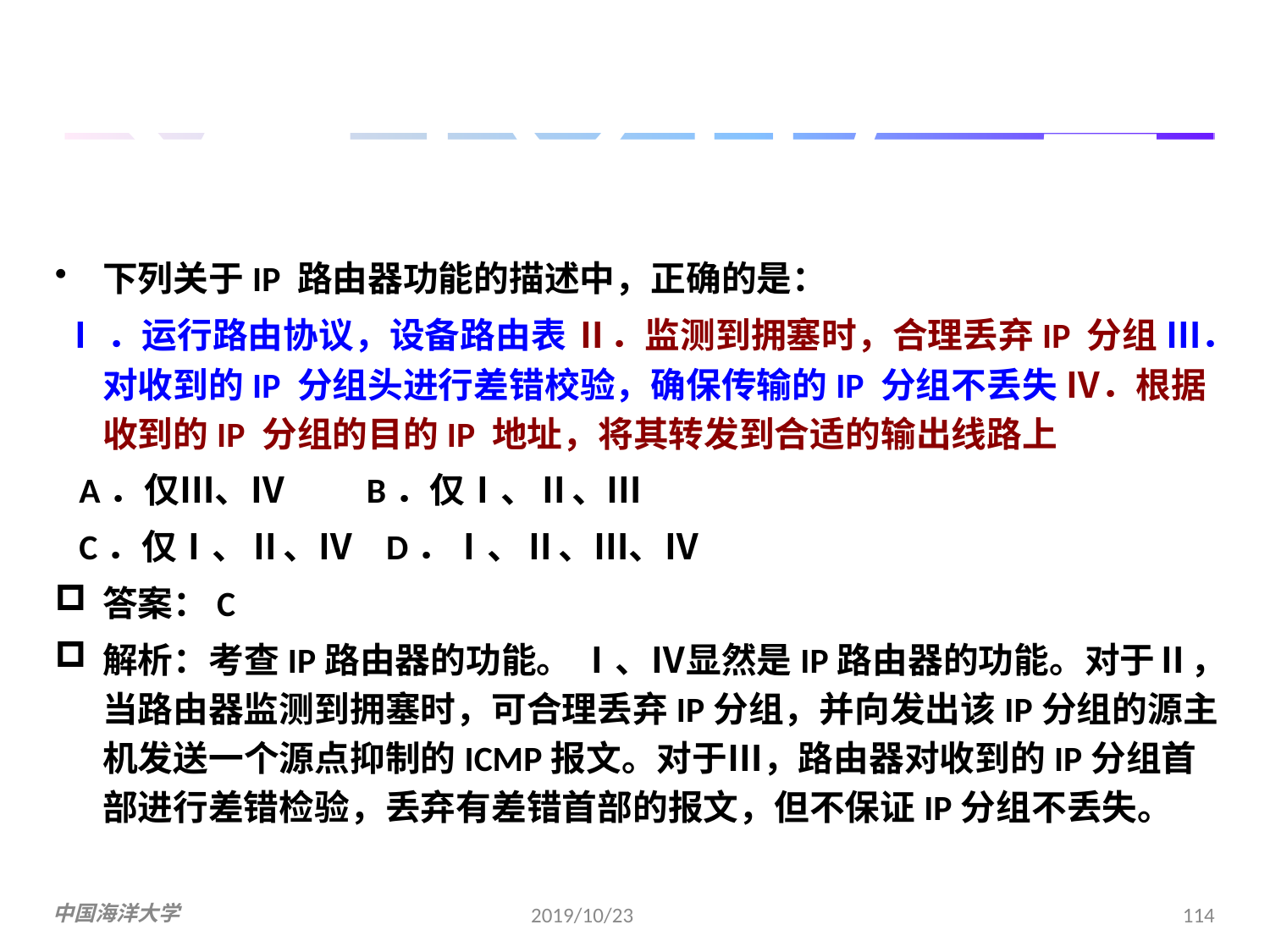

# 选择题5
下列关于IP 路由器功能的描述中，正确的是：
 Ⅰ．运行路由协议，设备路由表 Ⅱ．监测到拥塞时，合理丢弃IP 分组 Ⅲ．对收到的IP 分组头进行差错校验，确保传输的IP 分组不丢失 Ⅳ．根据收到的IP 分组的目的IP 地址，将其转发到合适的输出线路上
   A．仅Ⅲ、Ⅳ         B．仅Ⅰ、Ⅱ、Ⅲ
   C．仅Ⅰ、Ⅱ、Ⅳ   D．Ⅰ、Ⅱ、Ⅲ、Ⅳ
答案：C
解析：考查IP路由器的功能。 Ⅰ、Ⅳ显然是IP路由器的功能。对于Ⅱ，当路由器监测到拥塞时，可合理丢弃IP分组，并向发出该IP分组的源主机发送一个源点抑制的ICMP报文。对于Ⅲ，路由器对收到的IP分组首部进行差错检验，丢弃有差错首部的报文，但不保证IP分组不丢失。